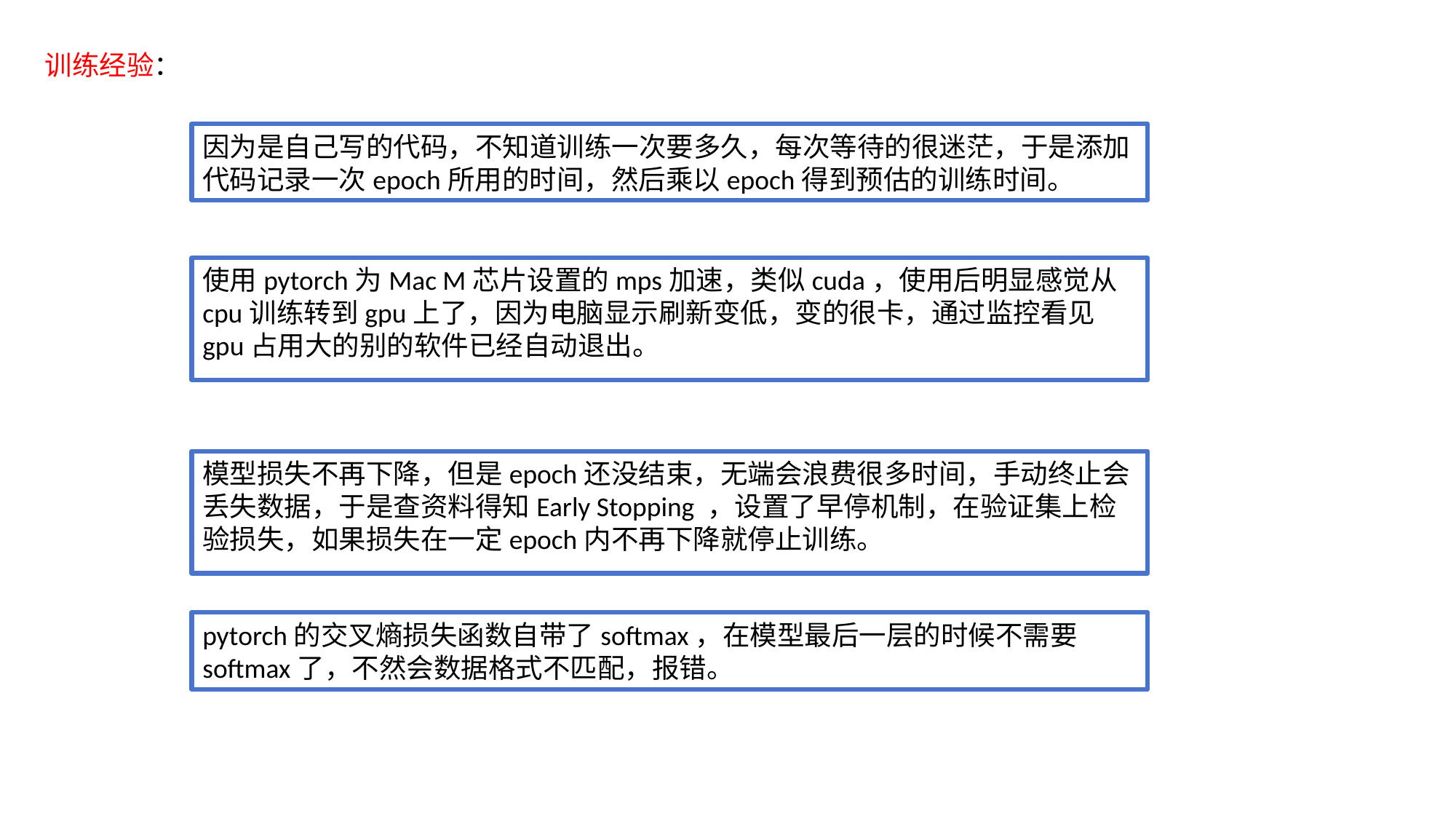

训练经验：
因为是自己写的代码，不知道训练一次要多久，每次等待的很迷茫，于是添加代码记录一次epoch所用的时间，然后乘以epoch得到预估的训练时间。
使用pytorch为Mac M芯片设置的mps加速，类似cuda，使用后明显感觉从cpu训练转到gpu上了，因为电脑显示刷新变低，变的很卡，通过监控看见gpu占用大的别的软件已经自动退出。
模型损失不再下降，但是epoch还没结束，无端会浪费很多时间，手动终止会丢失数据，于是查资料得知Early Stopping ，设置了早停机制，在验证集上检验损失，如果损失在一定epoch内不再下降就停止训练。
pytorch的交叉熵损失函数自带了softmax，在模型最后一层的时候不需要softmax了，不然会数据格式不匹配，报错。